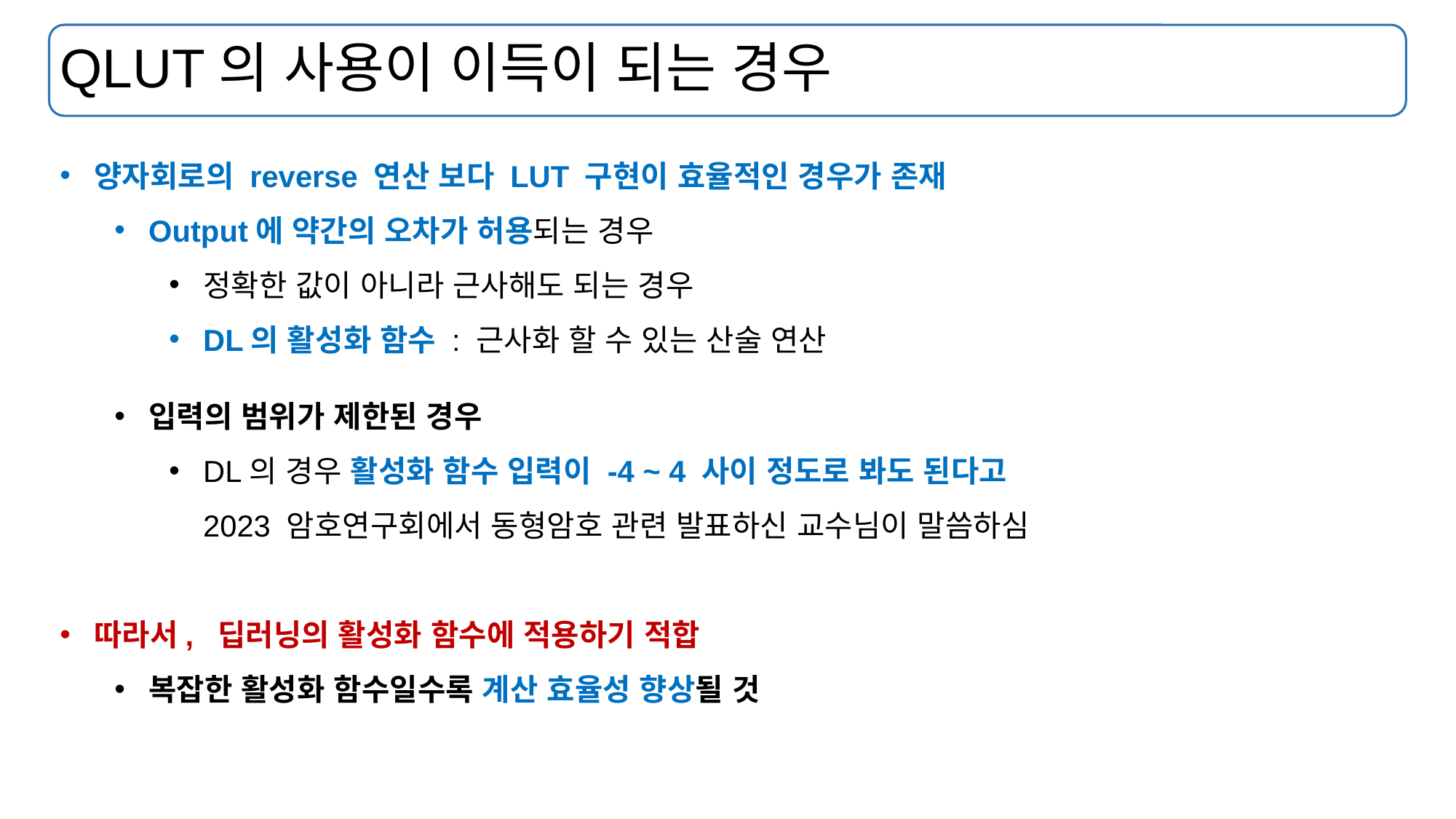

# QLUT의 사용이 이득이 되는 경우
양자회로의 reverse 연산 보다 LUT 구현이 효율적인 경우가 존재
Output에 약간의 오차가 허용되는 경우
정확한 값이 아니라 근사해도 되는 경우
DL의 활성화 함수 : 근사화 할 수 있는 산술 연산

입력의 범위가 제한된 경우
DL의 경우 활성화 함수 입력이 -4 ~ 4 사이 정도로 봐도 된다고
2023 암호연구회에서 동형암호 관련 발표하신 교수님이 말씀하심

따라서,  딥러닝의 활성화 함수에 적용하기 적합
복잡한 활성화 함수일수록 계산 효율성 향상될 것